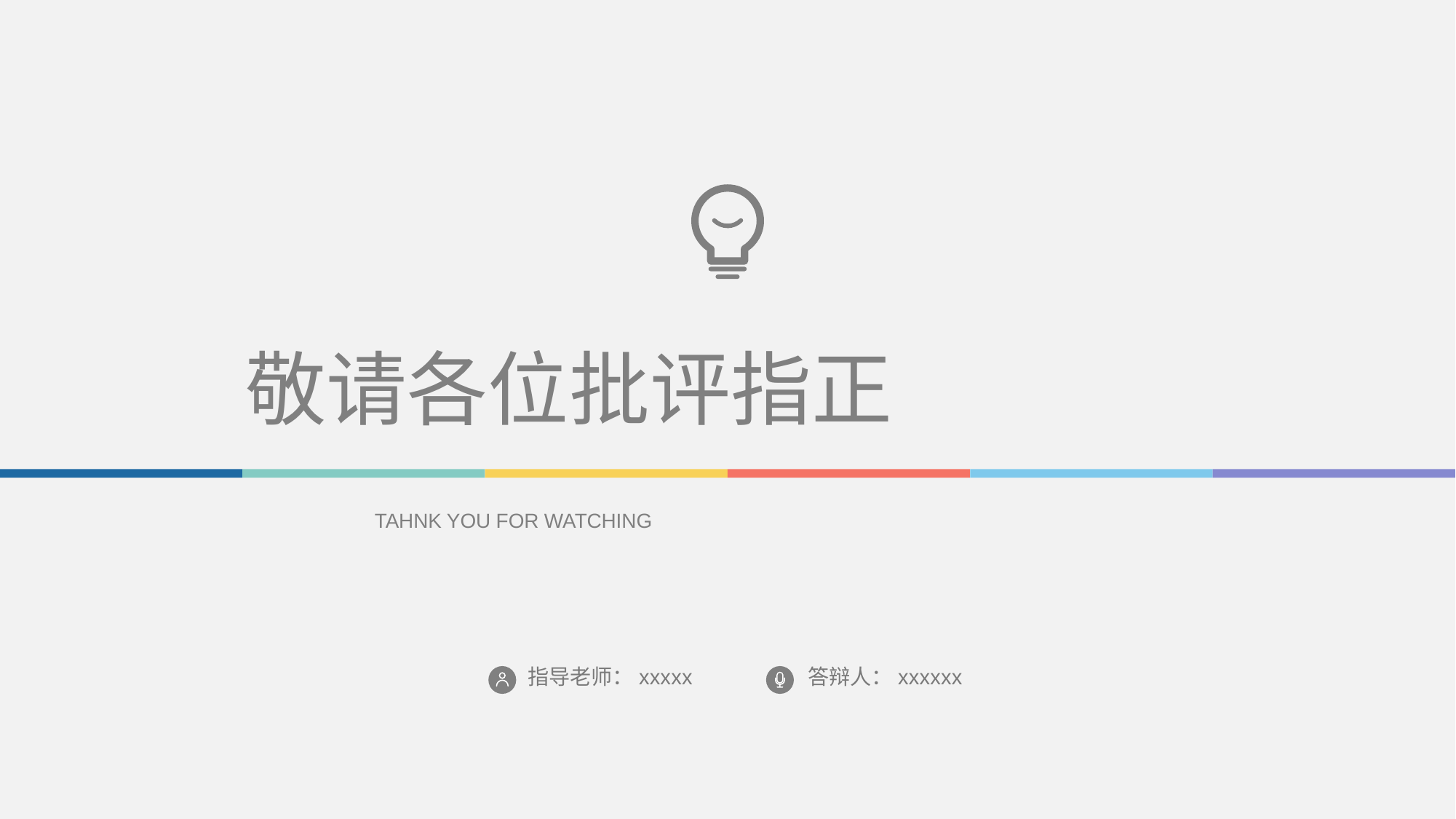

敬请各位批评指正

TAHNK YOU FOR WATCHING
指导老师：xxxxx
答辩人：xxxxxx